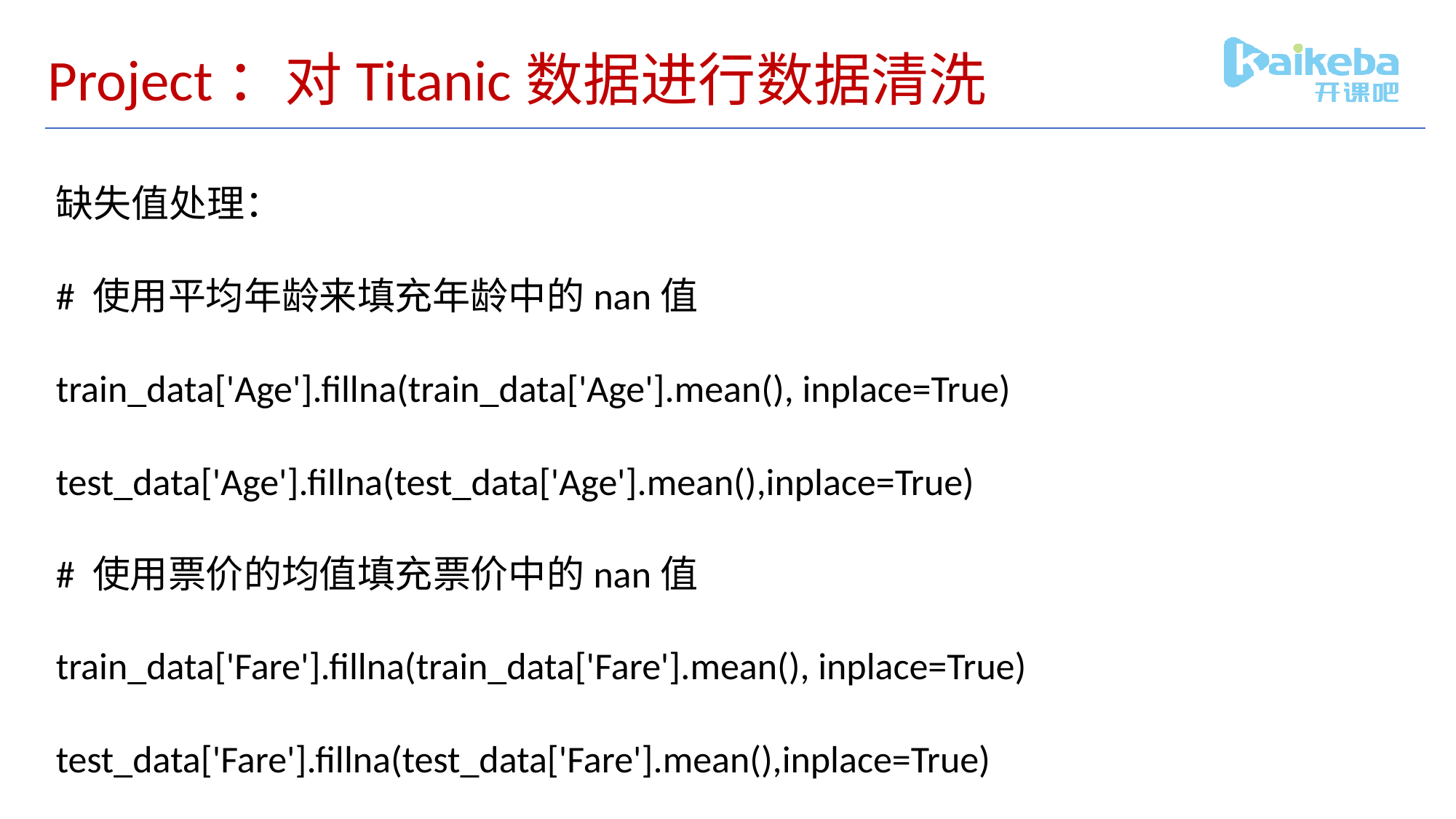

# Project：对Titanic数据进行数据清洗
缺失值处理：
# 使用平均年龄来填充年龄中的nan值
train_data['Age'].fillna(train_data['Age'].mean(), inplace=True)
test_data['Age'].fillna(test_data['Age'].mean(),inplace=True)
# 使用票价的均值填充票价中的nan值
train_data['Fare'].fillna(train_data['Fare'].mean(), inplace=True)
test_data['Fare'].fillna(test_data['Fare'].mean(),inplace=True)